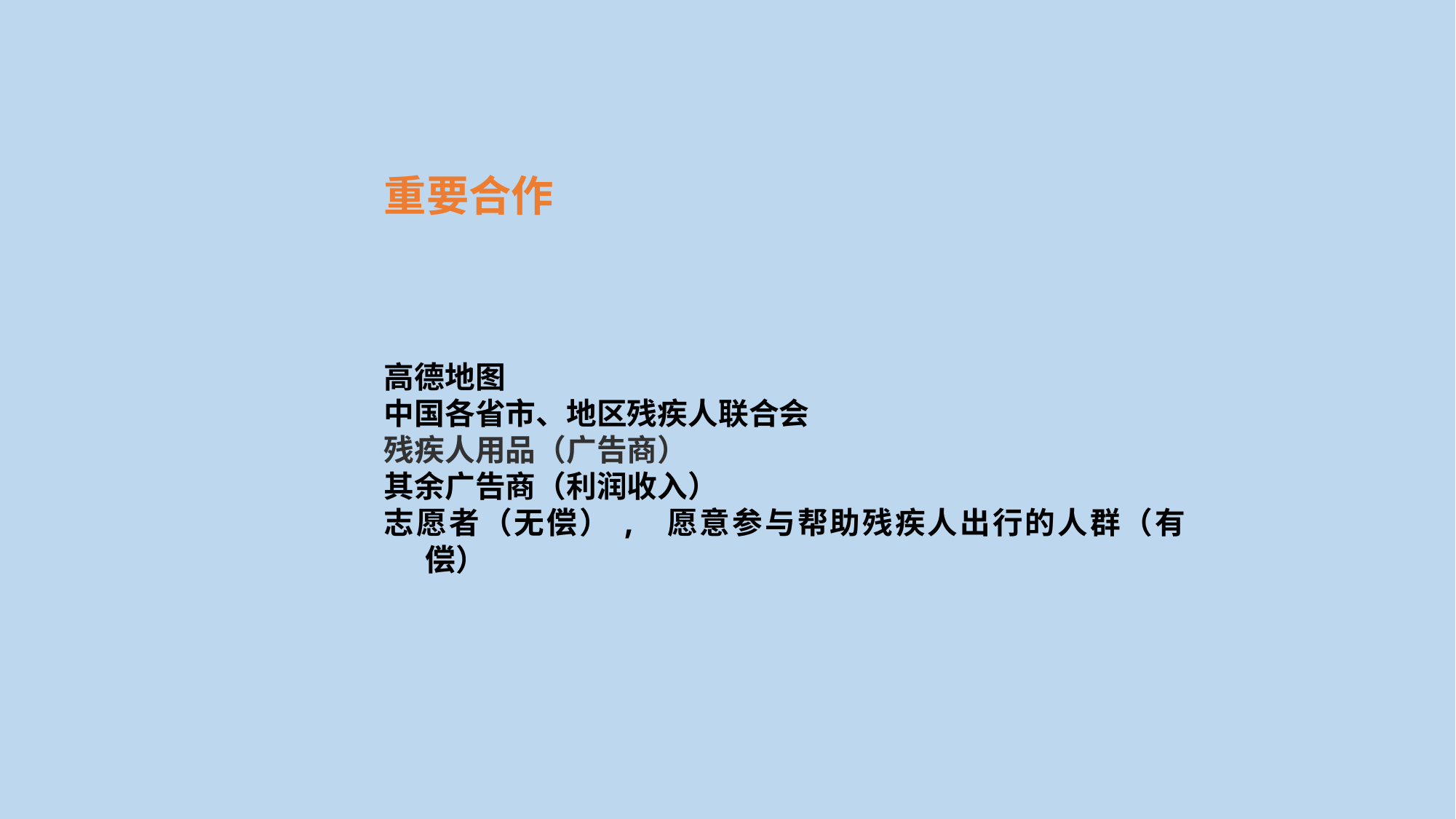

重要合作

高德地图
中国各省市、地区残疾人联合会
残疾人用品（广告商）
其余广告商（利润收入）
志愿者（无偿）, 愿意参与帮助残疾人出行的人群（有偿）